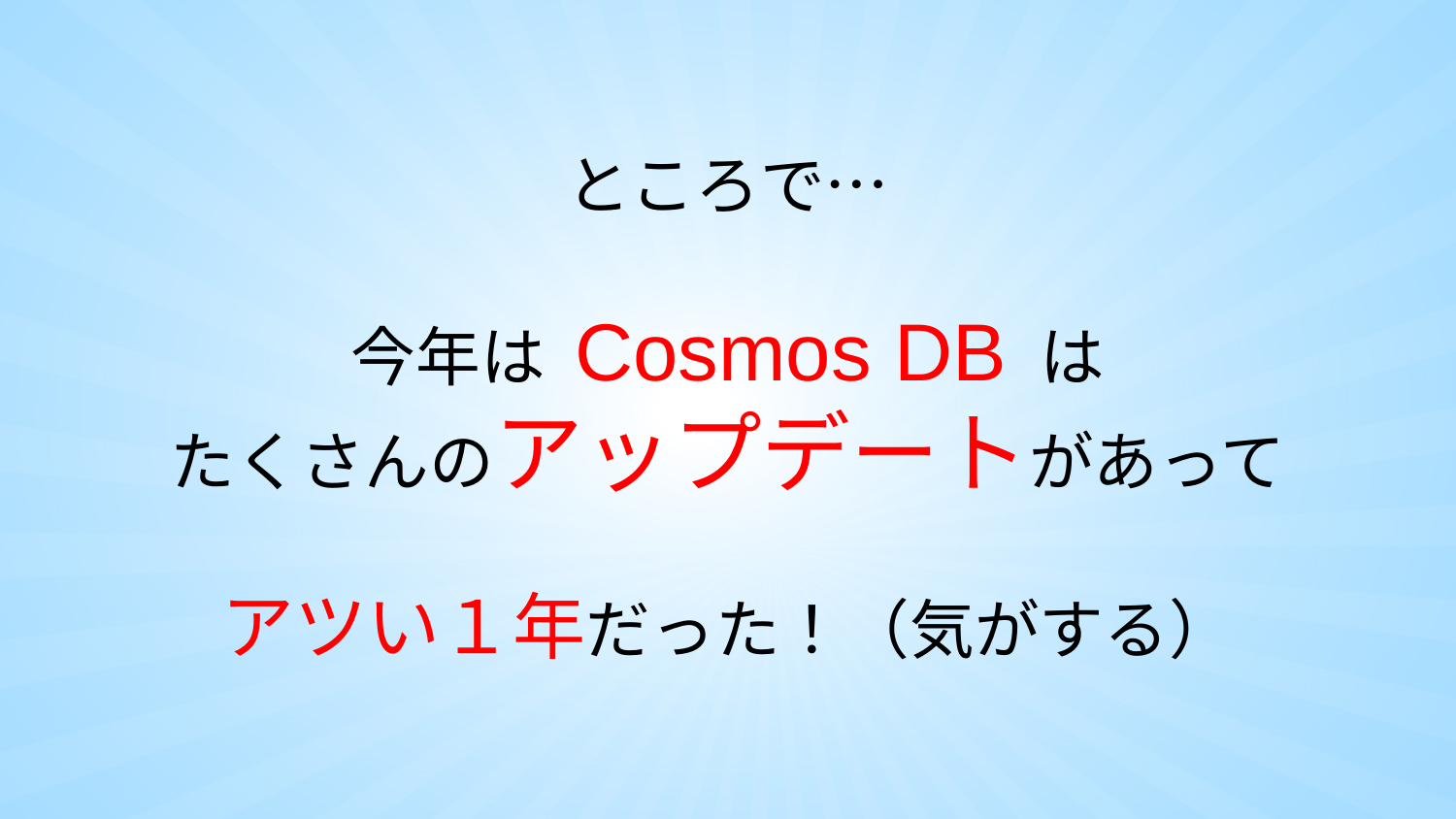

ところで…

今年は Cosmos DB は
たくさんのアップデートがあって

アツい１年だった！（気がする）